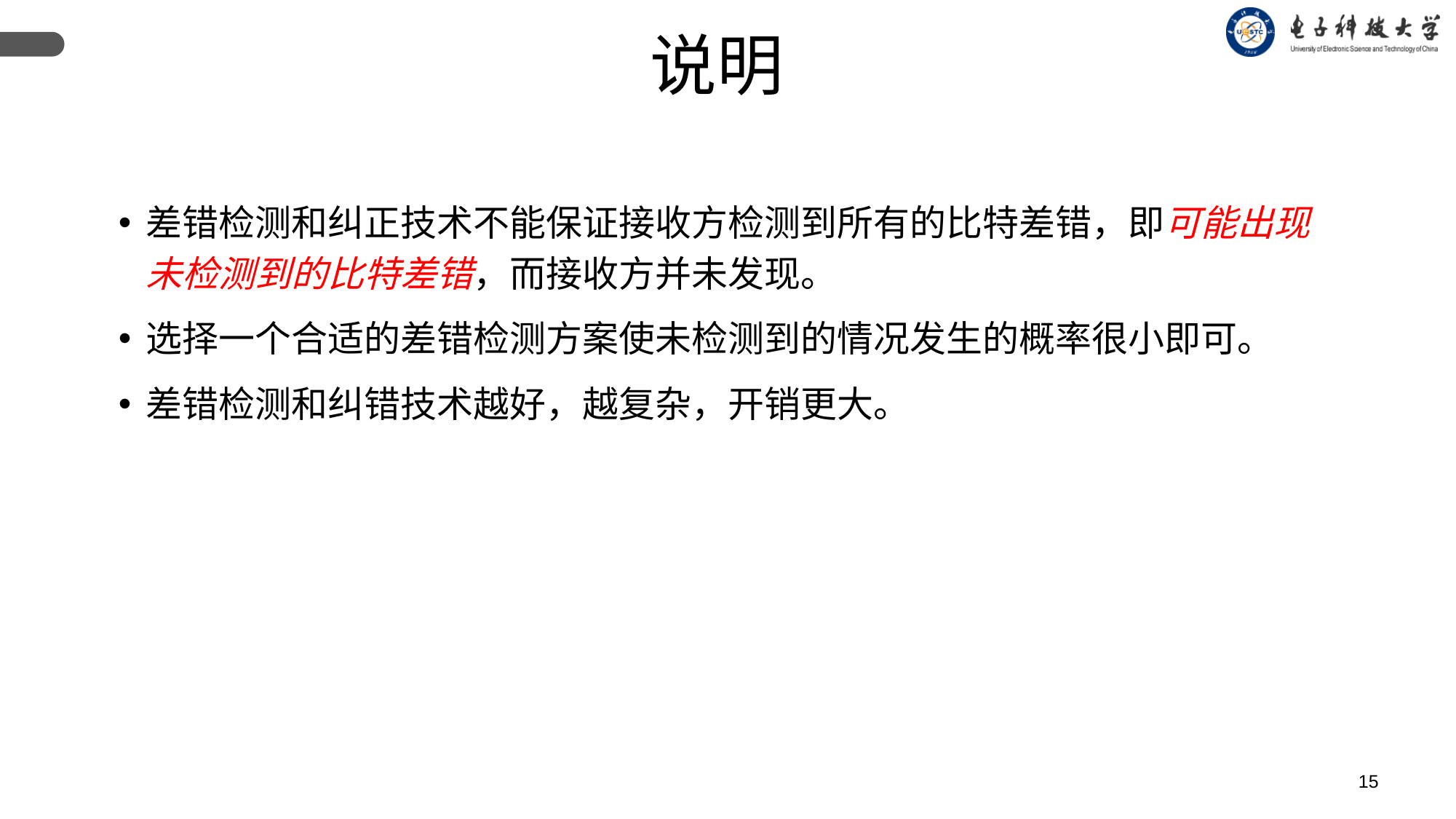

说明
差错检测和纠正技术不能保证接收方检测到所有的比特差错，即可能出现未检测到的比特差错，而接收方并未发现。
选择一个合适的差错检测方案使未检测到的情况发生的概率很小即可。
差错检测和纠错技术越好，越复杂，开销更大。
15